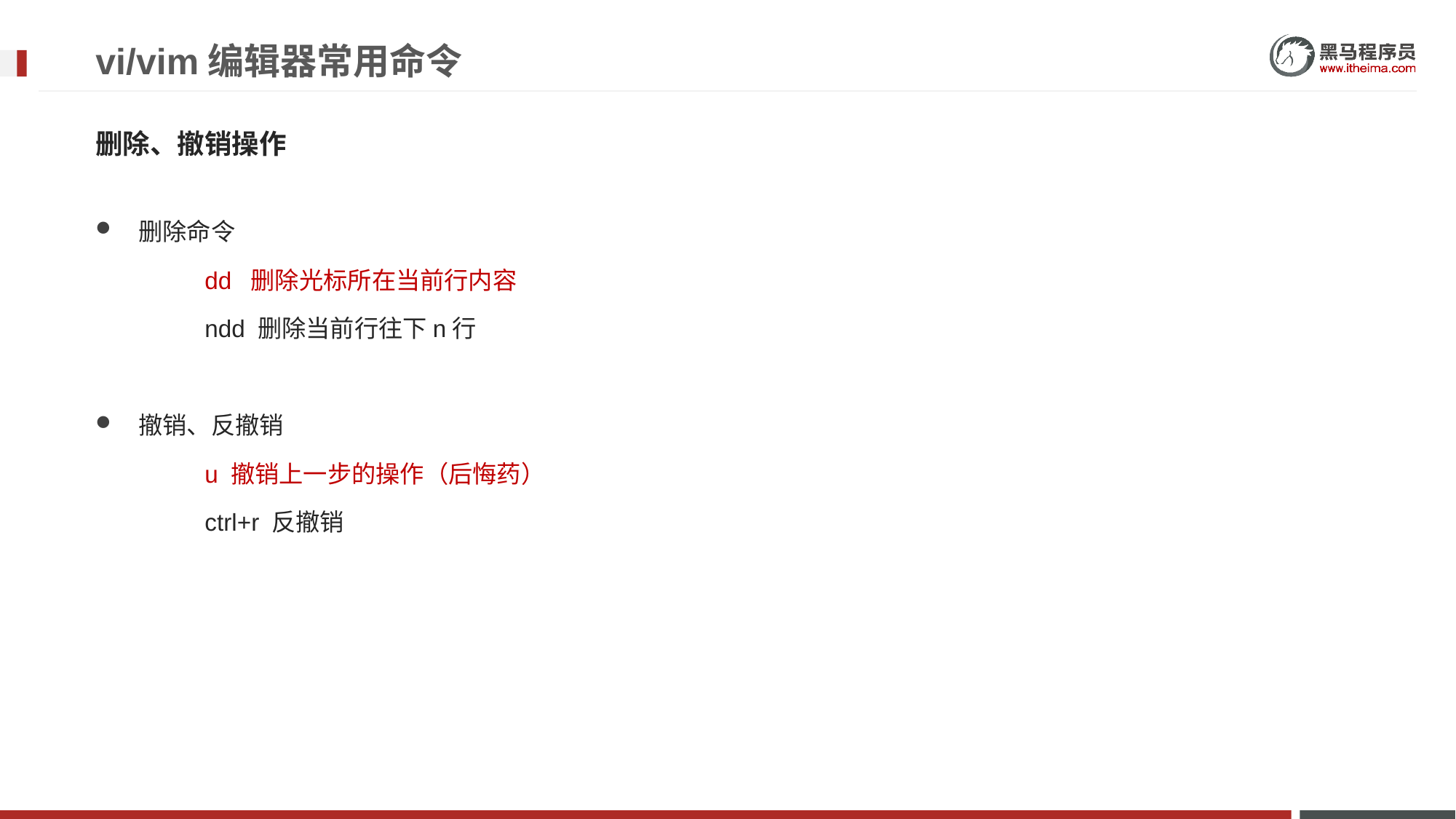

# vi/vim编辑器常用命令
删除、撤销操作
删除命令
	dd  删除光标所在当前行内容
	ndd 删除当前行往下n行

撤销、反撤销
	u 撤销上一步的操作（后悔药）
	ctrl+r 反撤销